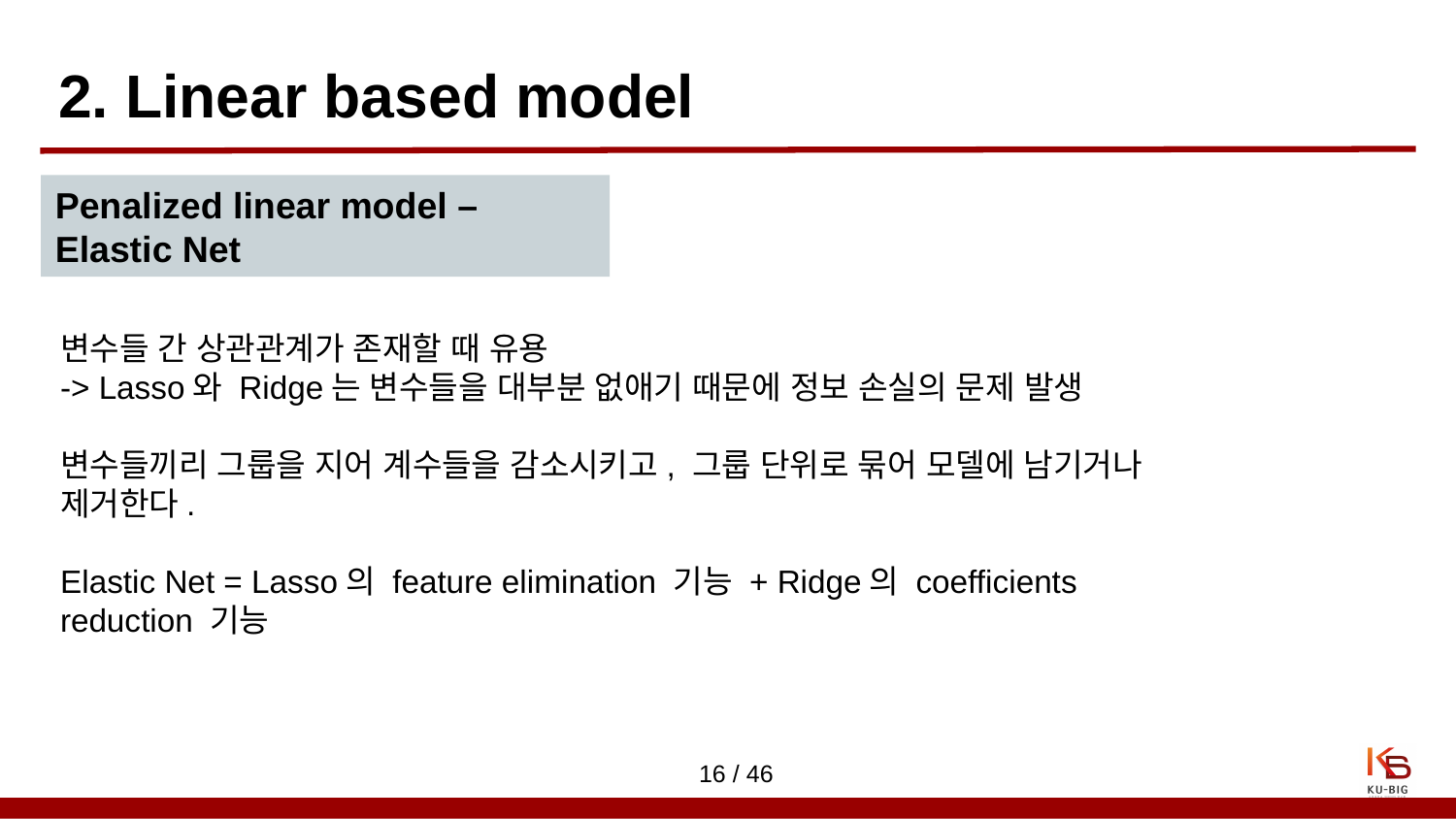

# 2. Linear based model
Penalized linear model – Elastic Net
변수들 간 상관관계가 존재할 때 유용
-> Lasso와 Ridge는 변수들을 대부분 없애기 때문에 정보 손실의 문제 발생

변수들끼리 그룹을 지어 계수들을 감소시키고, 그룹 단위로 묶어 모델에 남기거나 제거한다.

Elastic Net = Lasso의 feature elimination 기능 + Ridge의 coefficients reduction 기능
16 / 46